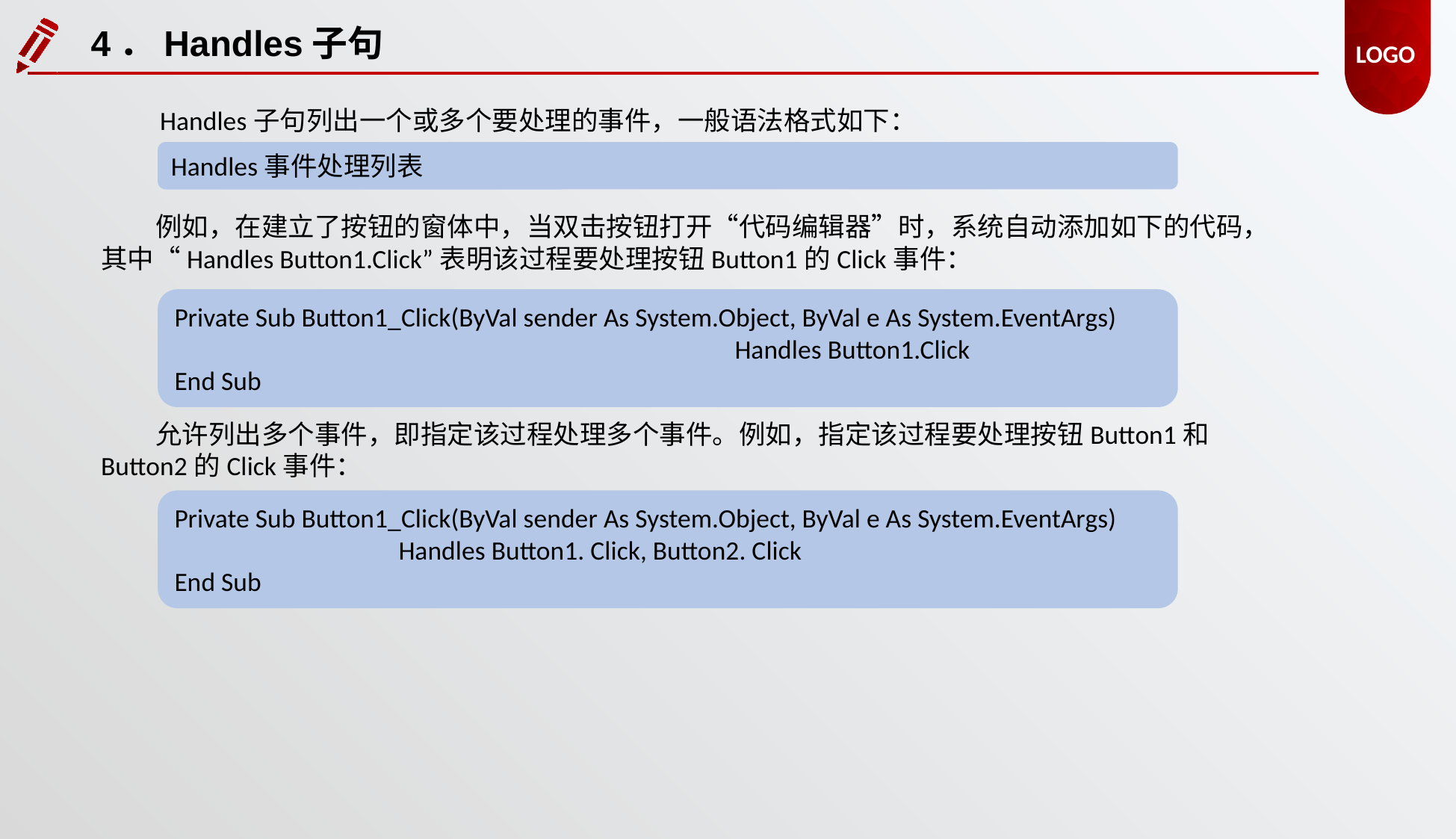

4．Handles子句
Handles子句列出一个或多个要处理的事件，一般语法格式如下：
Handles事件处理列表
例如，在建立了按钮的窗体中，当双击按钮打开“代码编辑器”时，系统自动添加如下的代码，其中“Handles Button1.Click”表明该过程要处理按钮Button1的Click事件：
Private Sub Button1_Click(ByVal sender As System.Object, ByVal e As System.EventArgs)
					Handles Button1.Click
End Sub
允许列出多个事件，即指定该过程处理多个事件。例如，指定该过程要处理按钮Button1和Button2的Click事件：
Private Sub Button1_Click(ByVal sender As System.Object, ByVal e As System.EventArgs)
		Handles Button1. Click, Button2. Click
End Sub